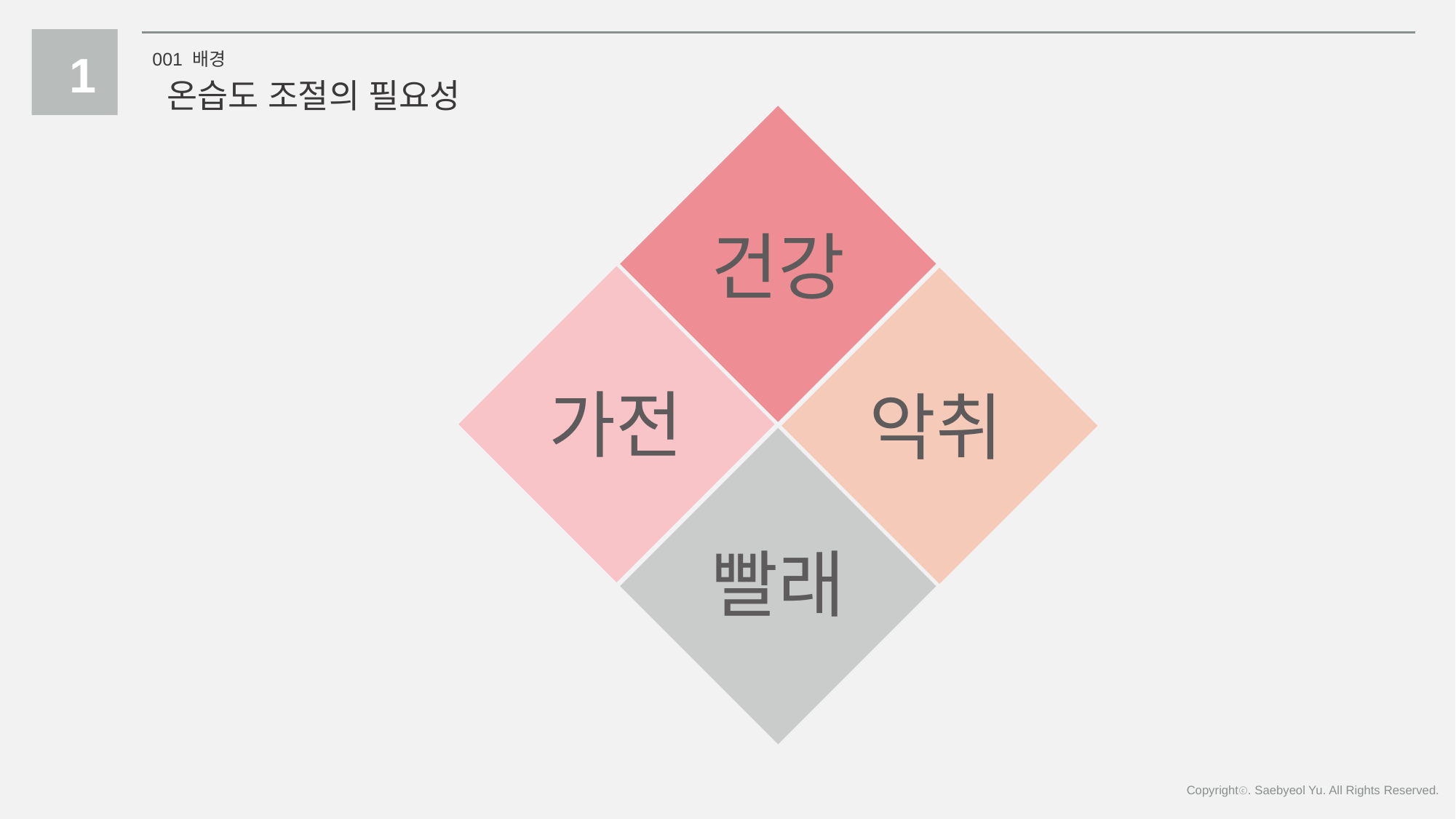

1
001 배경
온습도 조절의 필요성

건강

가전
악취

빨래
Copyrightⓒ. Saebyeol Yu. All Rights Reserved.